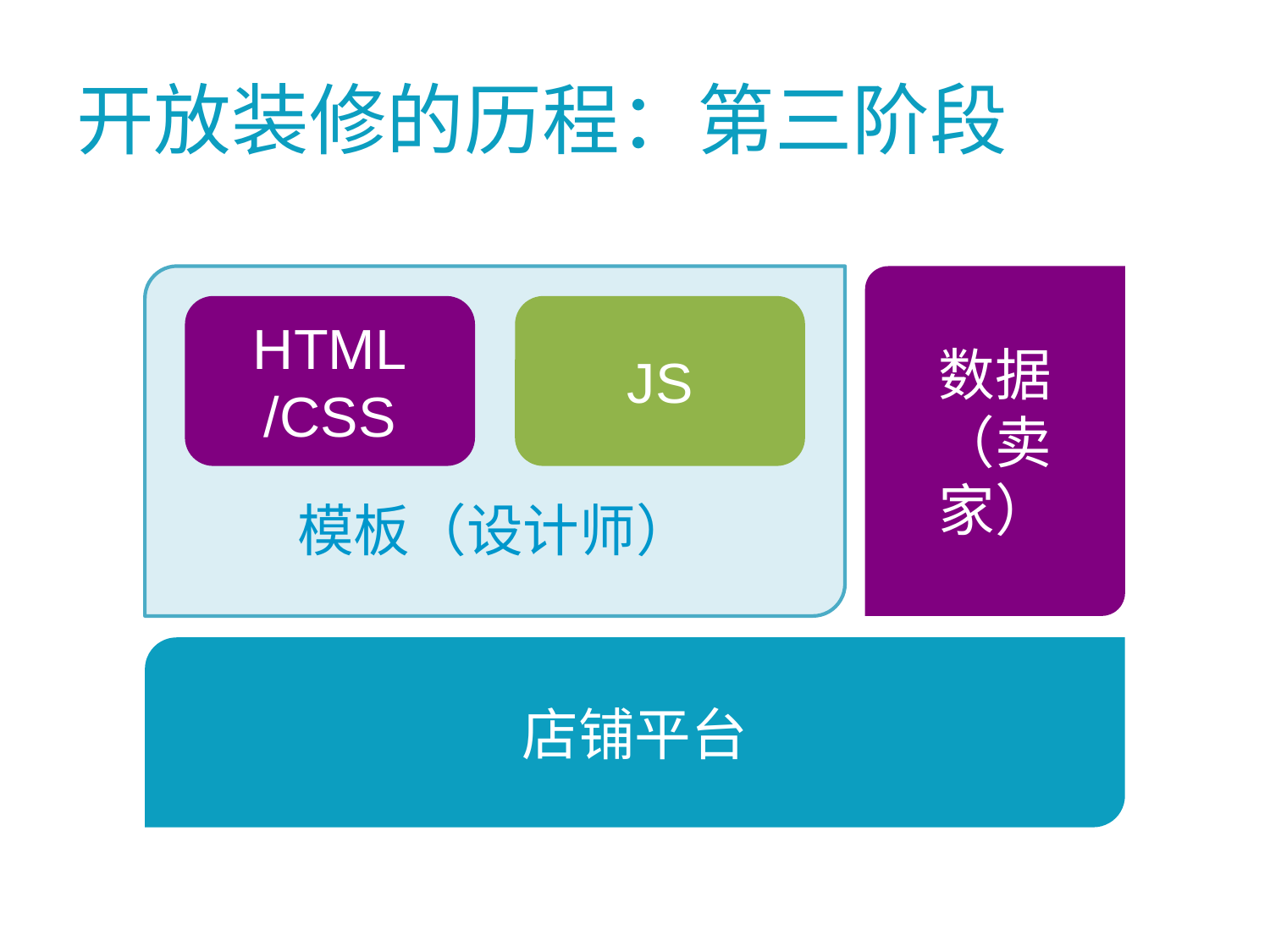

# 开放装修的历程：第三阶段
模板（设计师）

数据
（卖家）
HTML
/CSS
JS
店铺平台